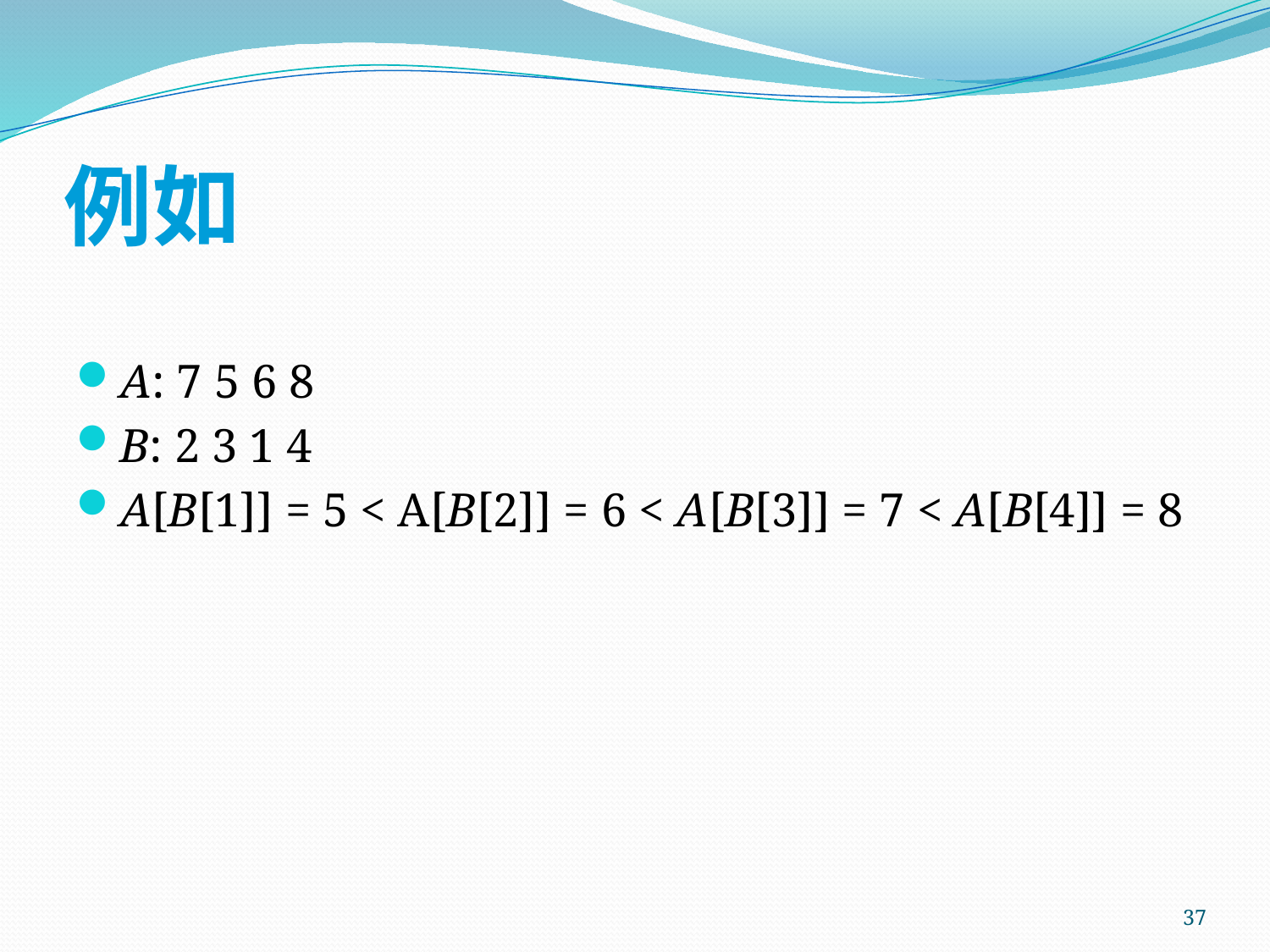

# 例如
A: 7 5 6 8
B: 2 3 1 4
A[B[1]] = 5 < A[B[2]] = 6 < A[B[3]] = 7 < A[B[4]] = 8
37